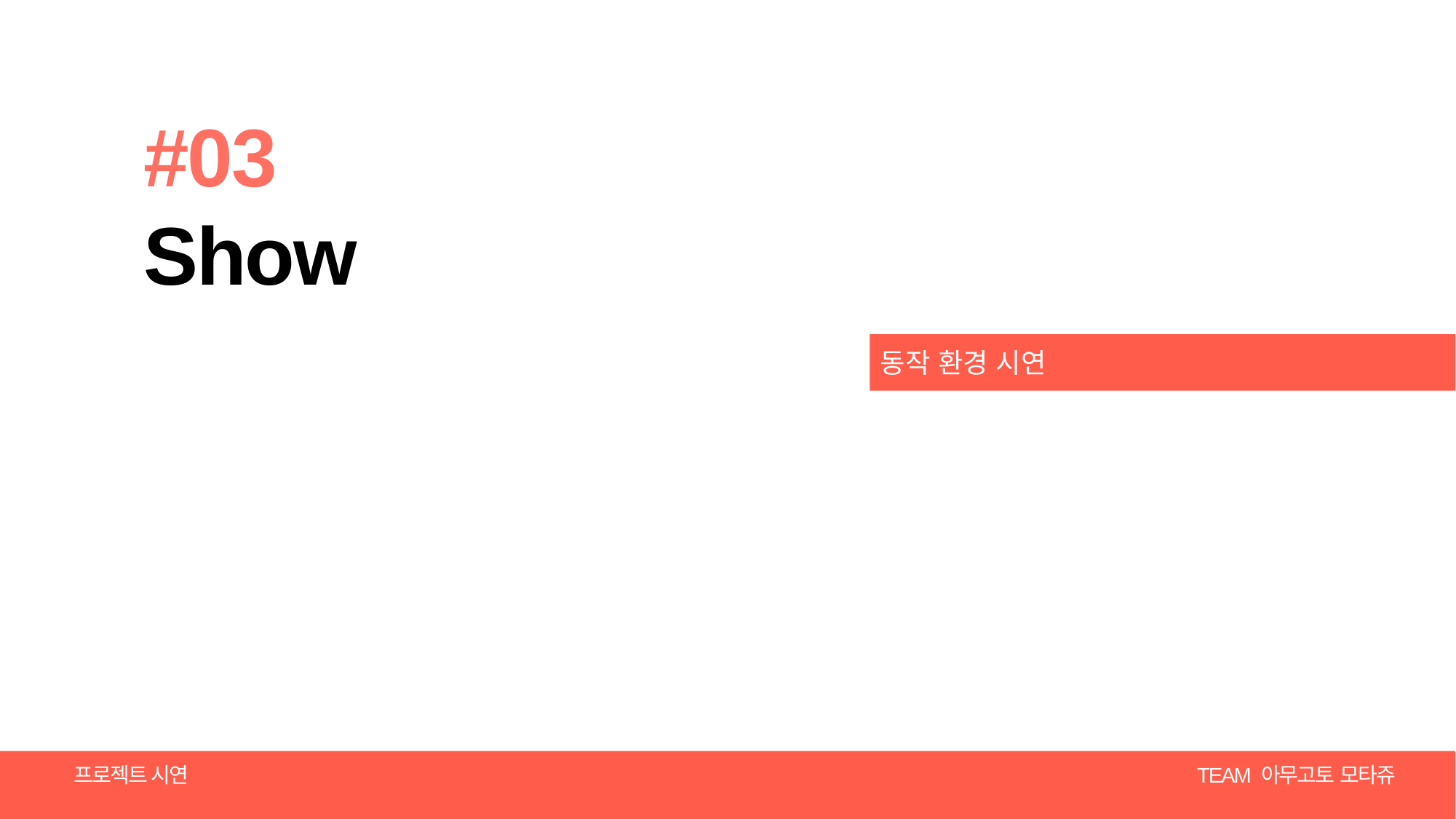

#03
Show

동작 환경 시연

TEAM 아무고토 모타쥬
프로젝트 시연